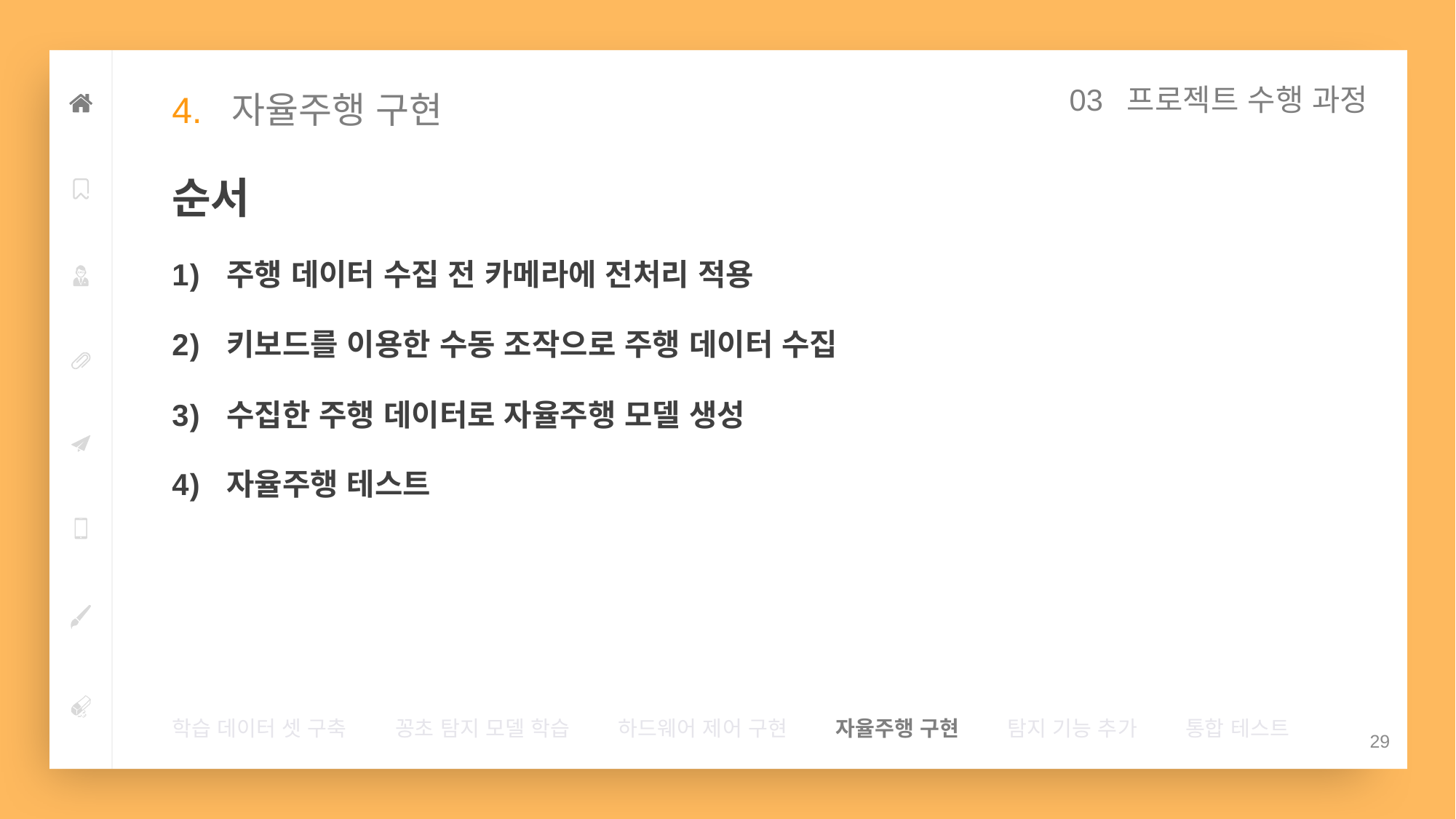

03  프로젝트 수행 과정
# 4.  자율주행 구현
순서
주행 데이터 수집 전 카메라에 전처리 적용
키보드를 이용한 수동 조작으로 주행 데이터 수집
수집한 주행 데이터로 자율주행 모델 생성
자율주행 테스트

학습 데이터 셋 구축        꽁초 탐지 모델 학습        하드웨어 제어 구현        자율주행 구현        탐지 기능 추가        통합 테스트
29